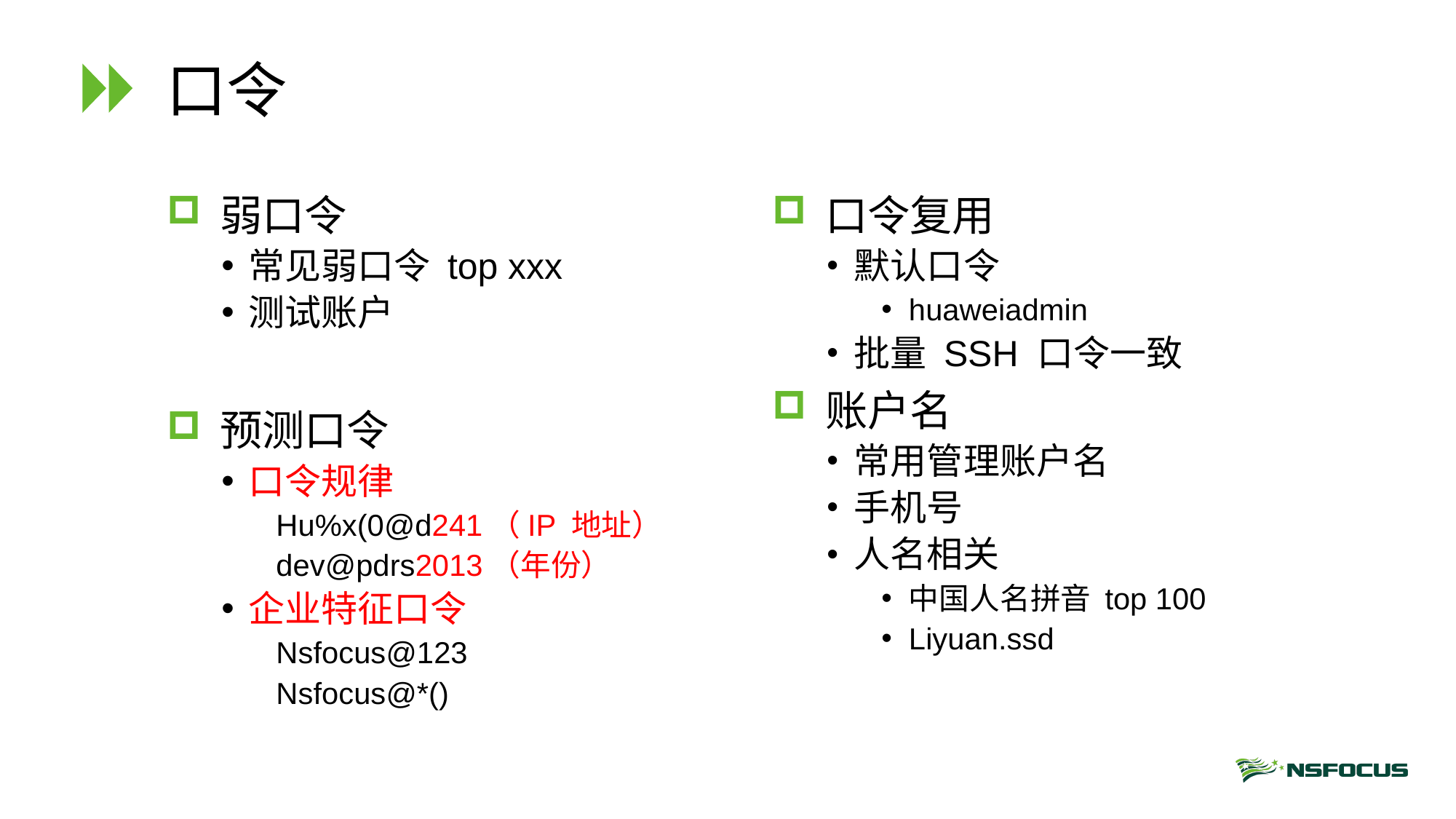

# 口令
口令复用
默认口令
huaweiadmin
批量 SSH 口令一致
账户名
常用管理账户名
手机号
人名相关
中国人名拼音 top 100
Liyuan.ssd

弱口令
常见弱口令 top xxx
测试账户

预测口令
口令规律
Hu%x(0@d241（IP 地址）
dev@pdrs2013（年份）
企业特征口令
Nsfocus@123
Nsfocus@*()